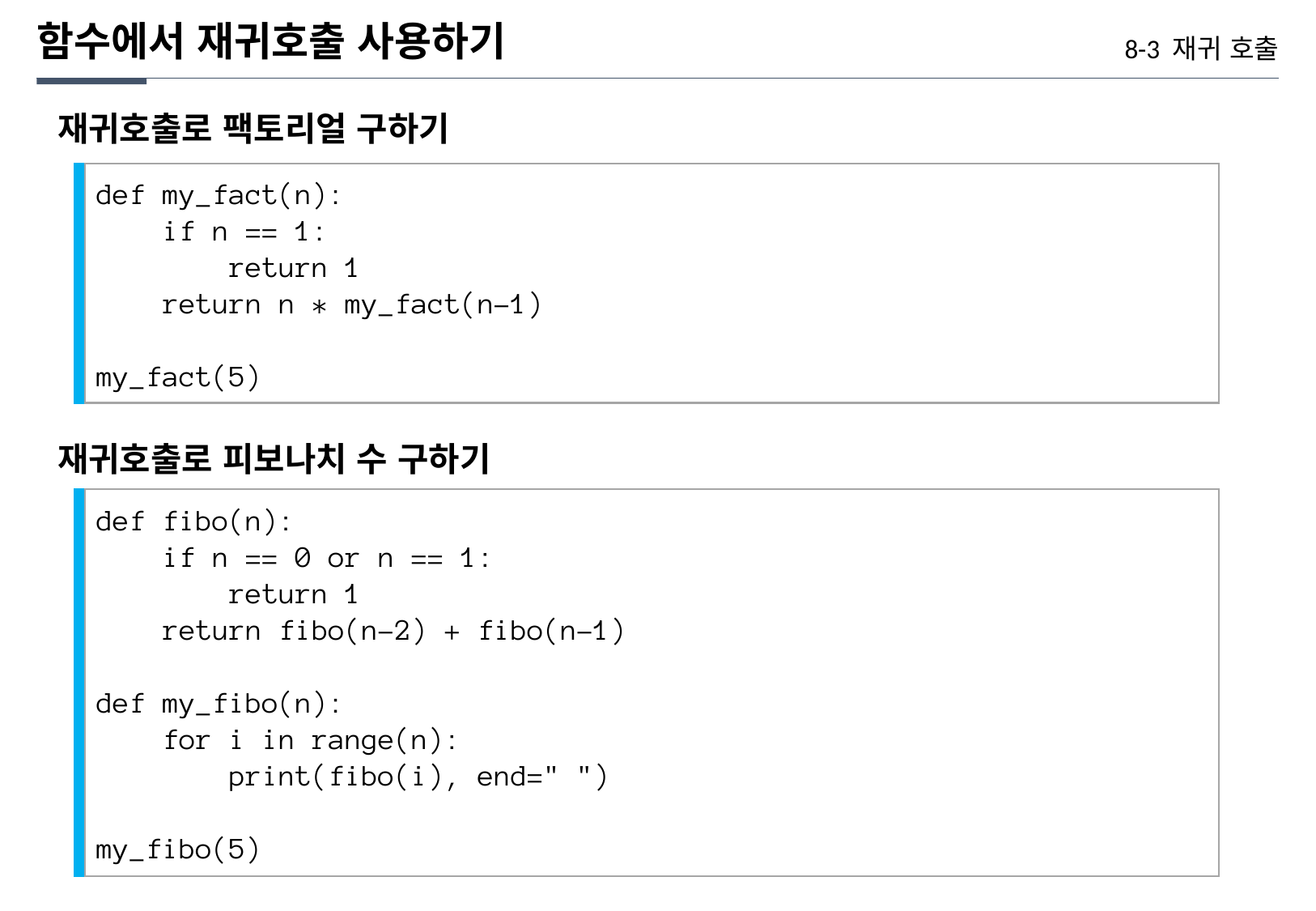

함수에서 재귀호출 사용하기
8-3 재귀 호출
재귀호출로 팩토리얼 구하기

def my_fact(n):
    if n == 1:
        return 1
    return n * my_fact(n-1)

my_fact(5)
재귀호출로 피보나치 수 구하기

def fibo(n):
    if n == 0 or n == 1:
        return 1
    return fibo(n-2) + fibo(n-1)

def my_fibo(n):
    for i in range(n):
        print(fibo(i), end=" ")

my_fibo(5)